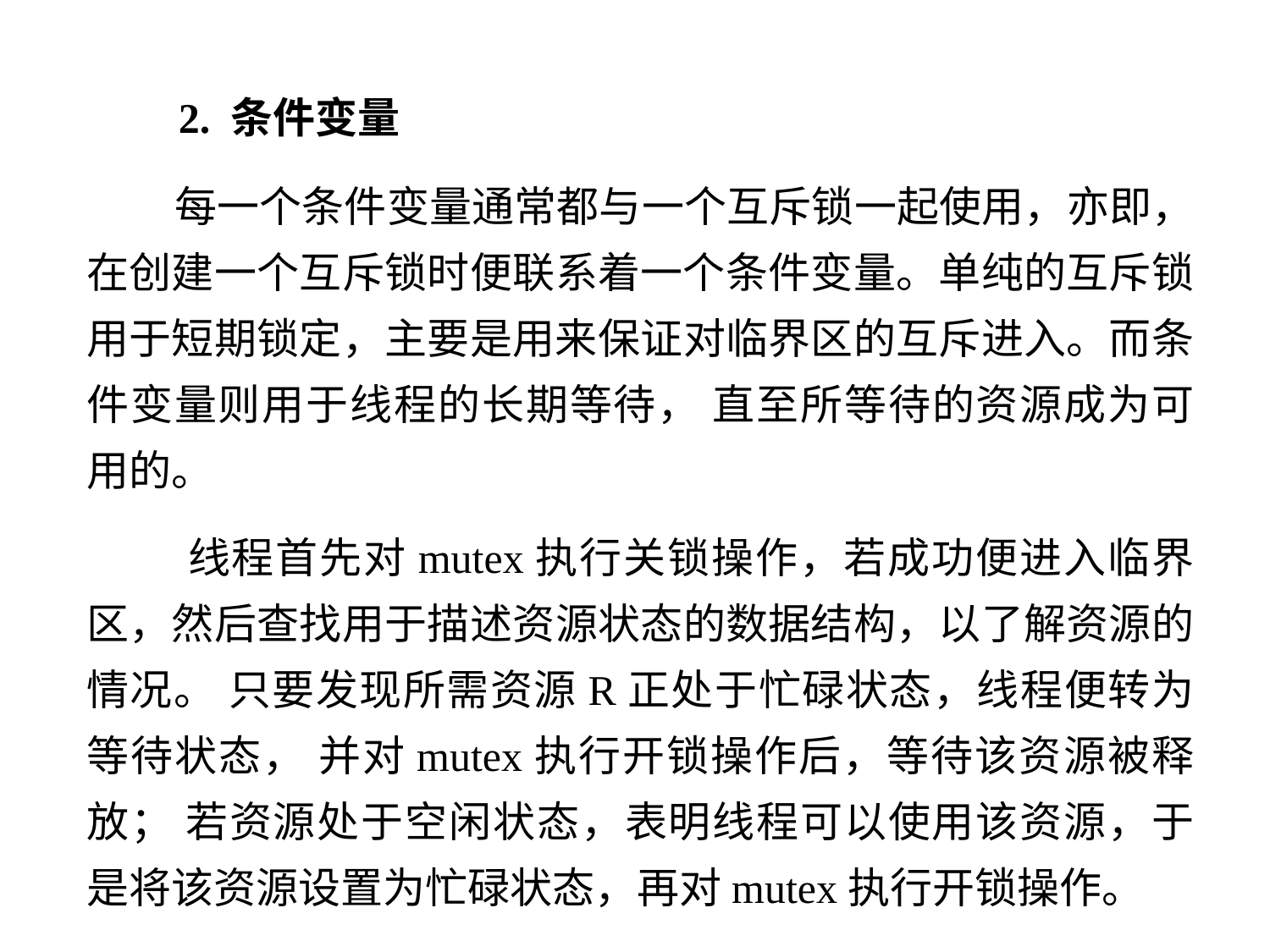

2. 条件变量
        每一个条件变量通常都与一个互斥锁一起使用，亦即，在创建一个互斥锁时便联系着一个条件变量。单纯的互斥锁用于短期锁定，主要是用来保证对临界区的互斥进入。而条件变量则用于线程的长期等待， 直至所等待的资源成为可用的。
        线程首先对mutex执行关锁操作，若成功便进入临界区，然后查找用于描述资源状态的数据结构，以了解资源的情况。 只要发现所需资源R正处于忙碌状态，线程便转为等待状态， 并对mutex执行开锁操作后，等待该资源被释放； 若资源处于空闲状态，表明线程可以使用该资源，于是将该资源设置为忙碌状态，再对mutex执行开锁操作。